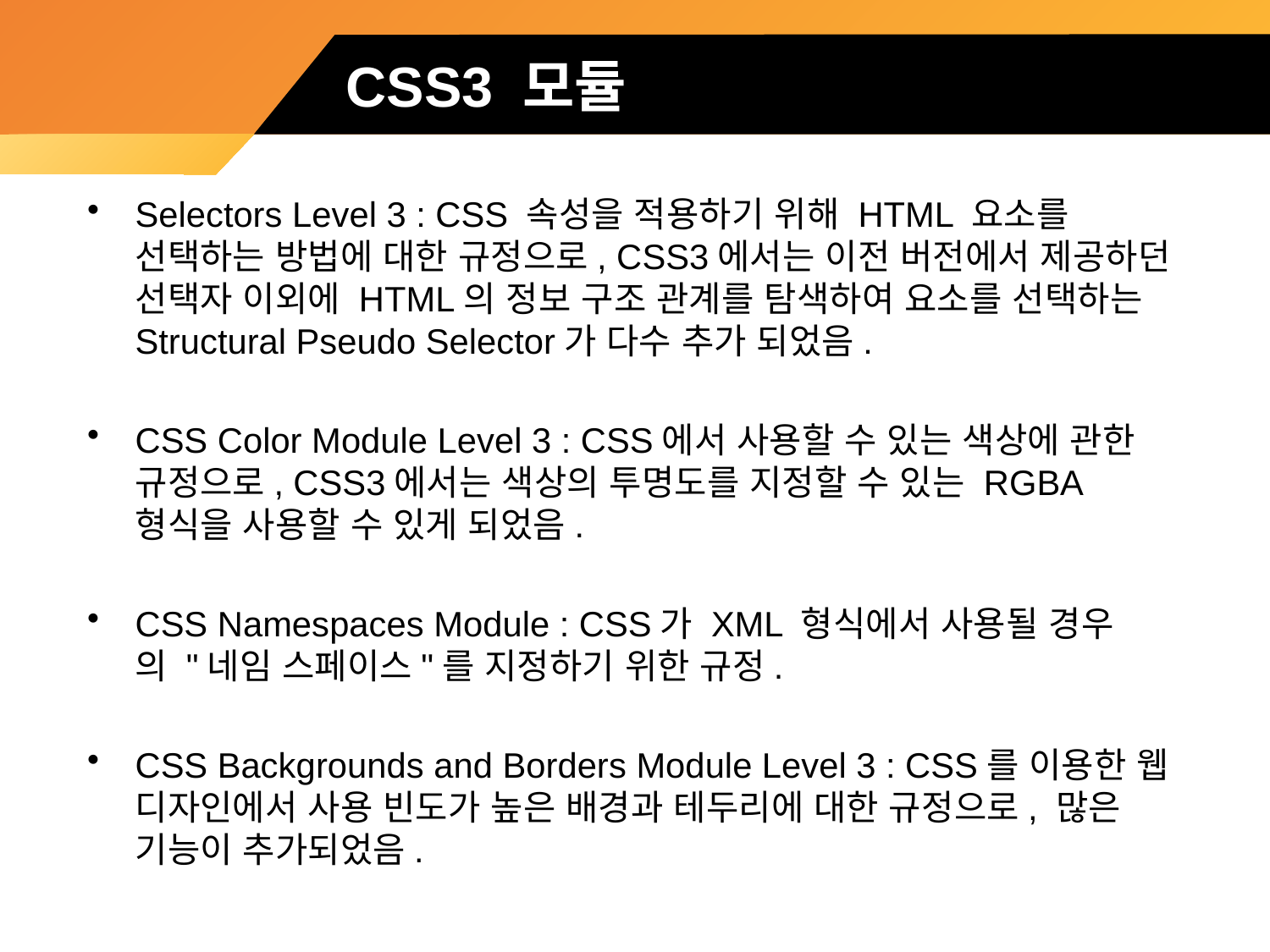

# CSS3 모듈
Selectors Level 3 : CSS 속성을 적용하기 위해 HTML 요소를 선택하는 방법에 대한 규정으로, CSS3에서는 이전 버전에서 제공하던 선택자 이외에 HTML의 정보 구조 관계를 탐색하여 요소를 선택하는 Structural Pseudo Selector가 다수 추가 되었음.

CSS Color Module Level 3 : CSS에서 사용할 수 있는 색상에 관한 규정으로, CSS3에서는 색상의 투명도를 지정할 수 있는 RGBA 형식을 사용할 수 있게 되었음.

CSS Namespaces Module : CSS가 XML 형식에서 사용될 경우의 "네임 스페이스"를 지정하기 위한 규정.

CSS Backgrounds and Borders Module Level 3 : CSS를 이용한 웹 디자인에서 사용 빈도가 높은 배경과 테두리에 대한 규정으로, 많은 기능이 추가되었음.